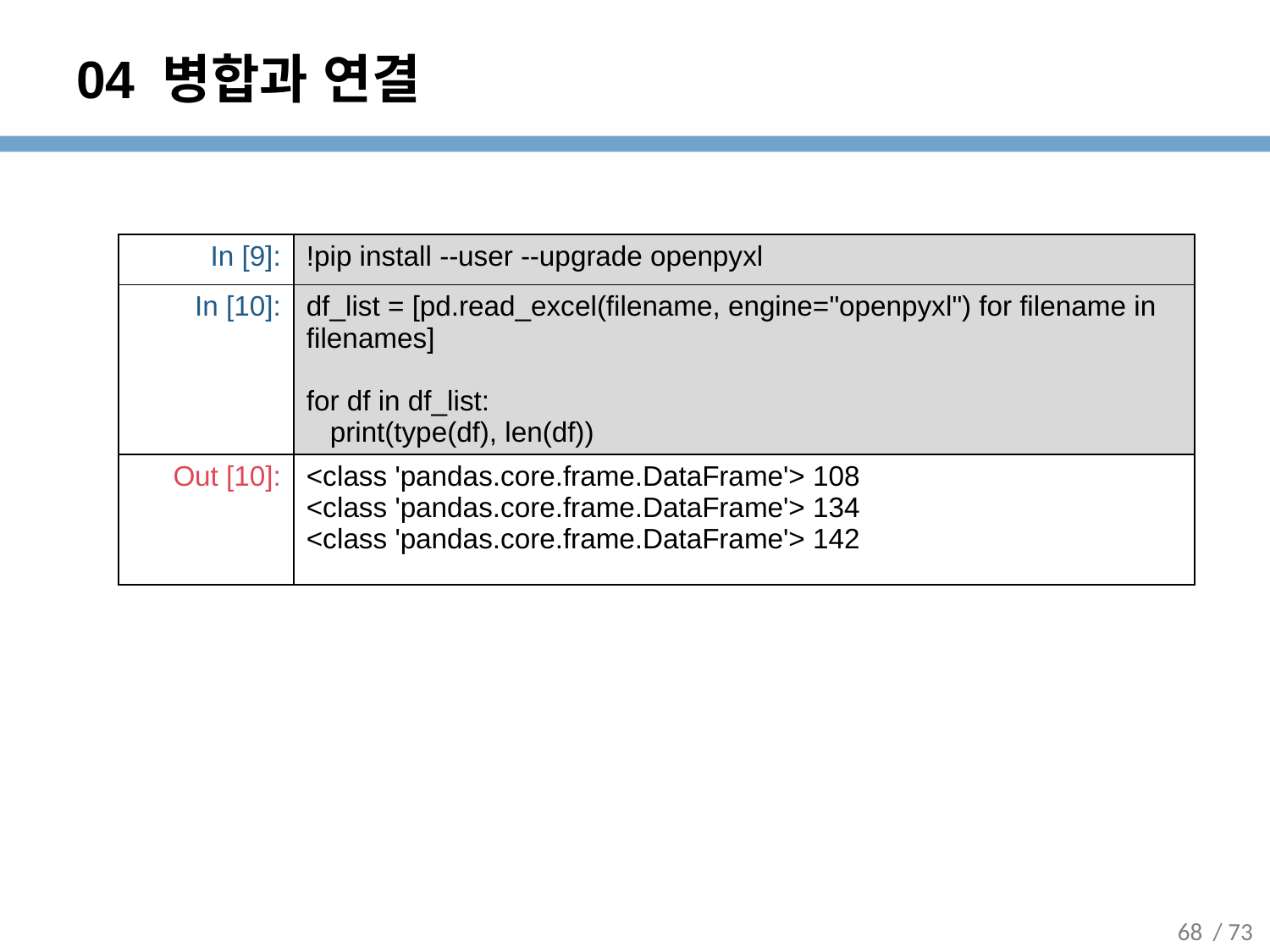

# 04 병합과 연결
| In [9]: | !pip install --user --upgrade openpyxl |
| --- | --- |
| In [10]: | df\_list = [pd.read\_excel(filename, engine="openpyxl") for filename in filenames] for df in df\_list: print(type(df), len(df)) |
| --- | --- |
| Out [10]: | <class 'pandas.core.frame.DataFrame'> 108 <class 'pandas.core.frame.DataFrame'> 134 <class 'pandas.core.frame.DataFrame'> 142 |
68
/ 73